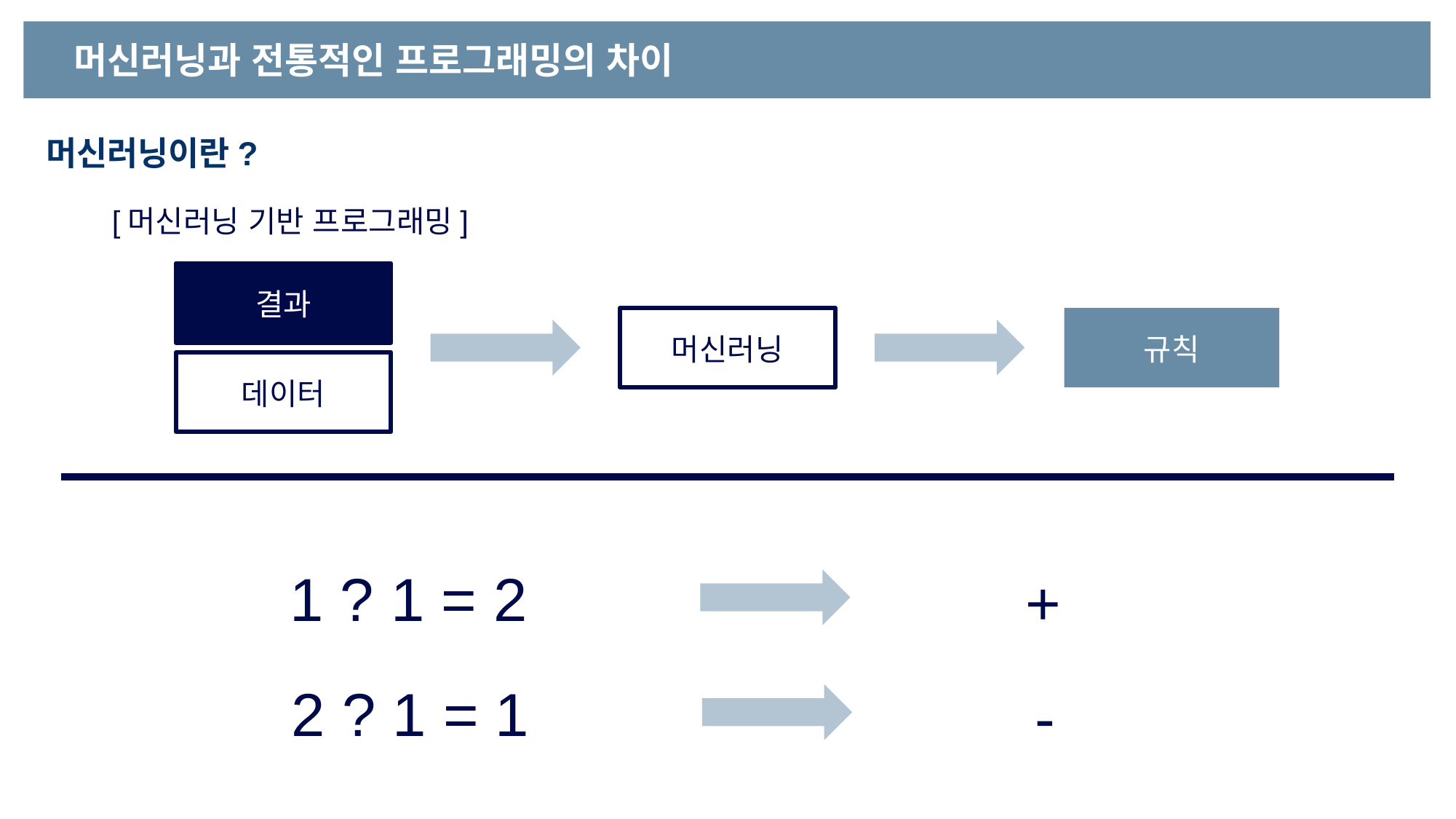

머신러닝과 전통적인 프로그래밍의 차이
머신러닝이란?

[머신러닝 기반 프로그래밍]

결과

데이터

머신러닝

규칙

1 ? 1 = 2
+

2 ? 1 = 1
-